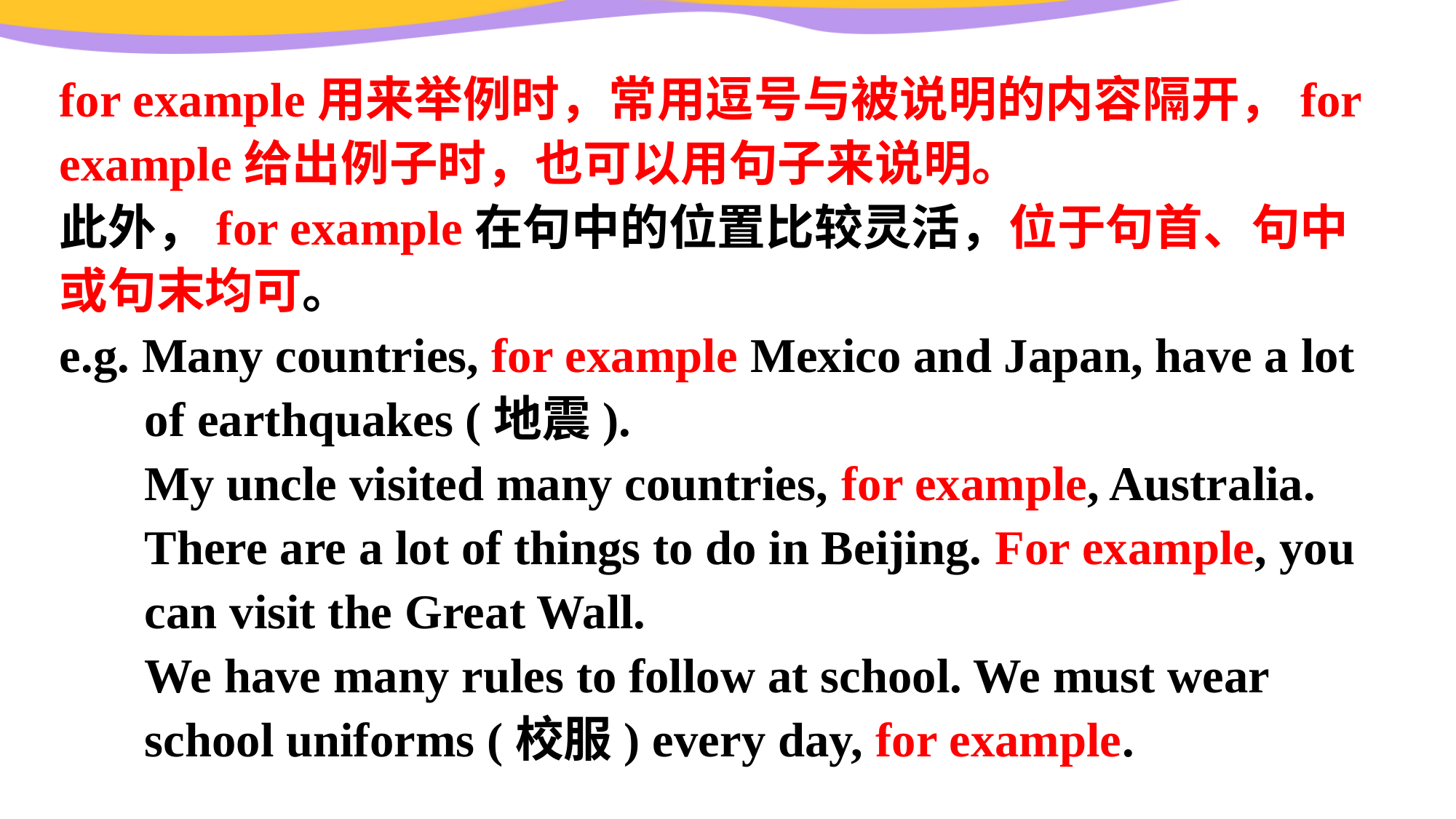

for example用来举例时，常用逗号与被说明的内容隔开，for example给出例子时，也可以用句子来说明。
此外，for example在句中的位置比较灵活，位于句首、句中或句末均可。
e.g. Many countries, for example Mexico and Japan, have a lot of earthquakes (地震).
       My uncle visited many countries, for example, Australia.
       There are a lot of things to do in Beijing. For example, you can visit the Great Wall.
       We have many rules to follow at school. We must wear school uniforms (校服) every day, for example.